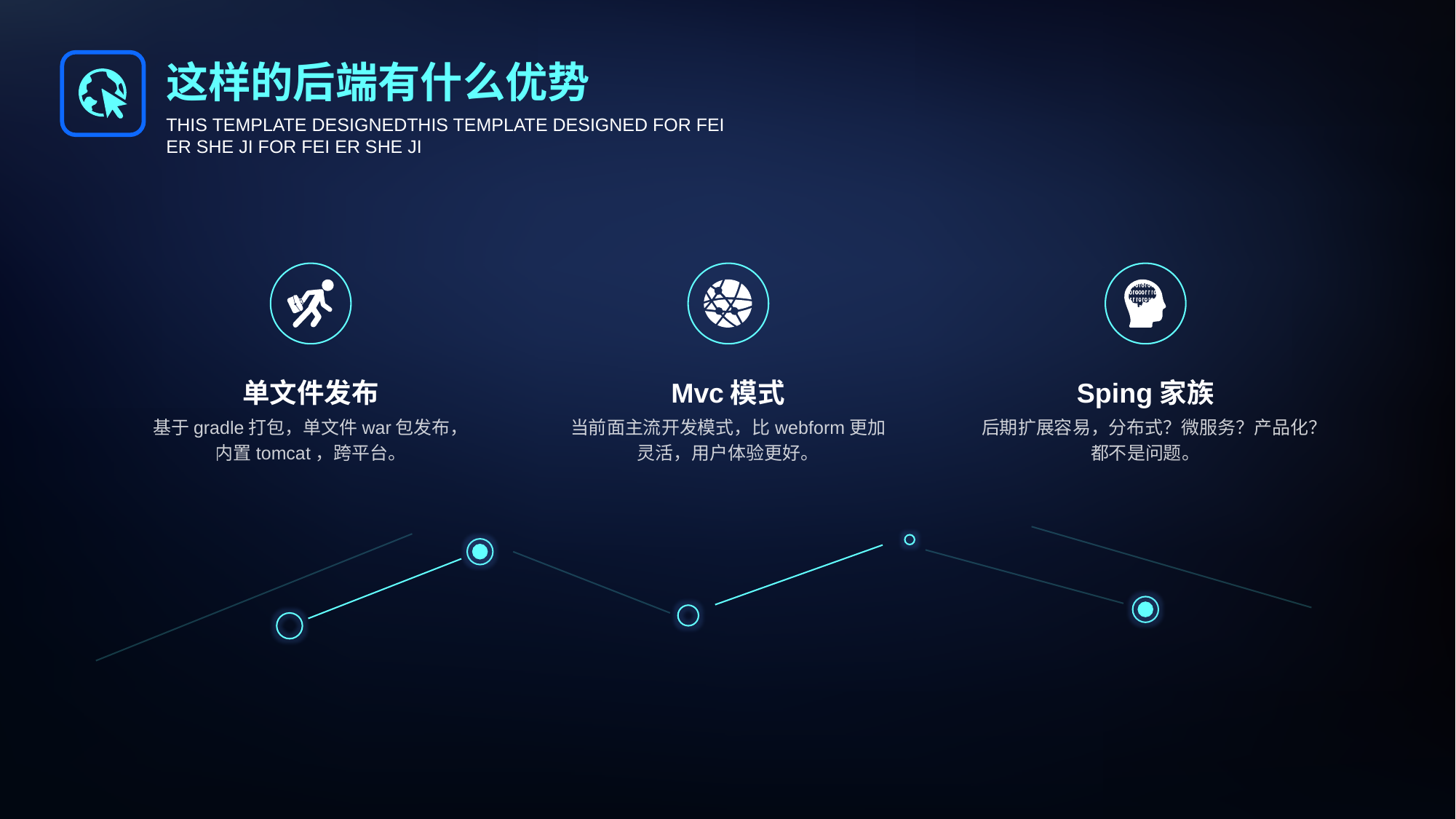

这样的后端有什么优势
THIS TEMPLATE DESIGNEDTHIS TEMPLATE DESIGNED FOR FEI ER SHE JI FOR FEI ER SHE JI

单文件发布
基于gradle打包，单文件war包发布，内置tomcat，跨平台。
Mvc模式
当前面主流开发模式，比webform更加灵活，用户体验更好。
Sping家族
后期扩展容易，分布式？微服务？产品化？都不是问题。